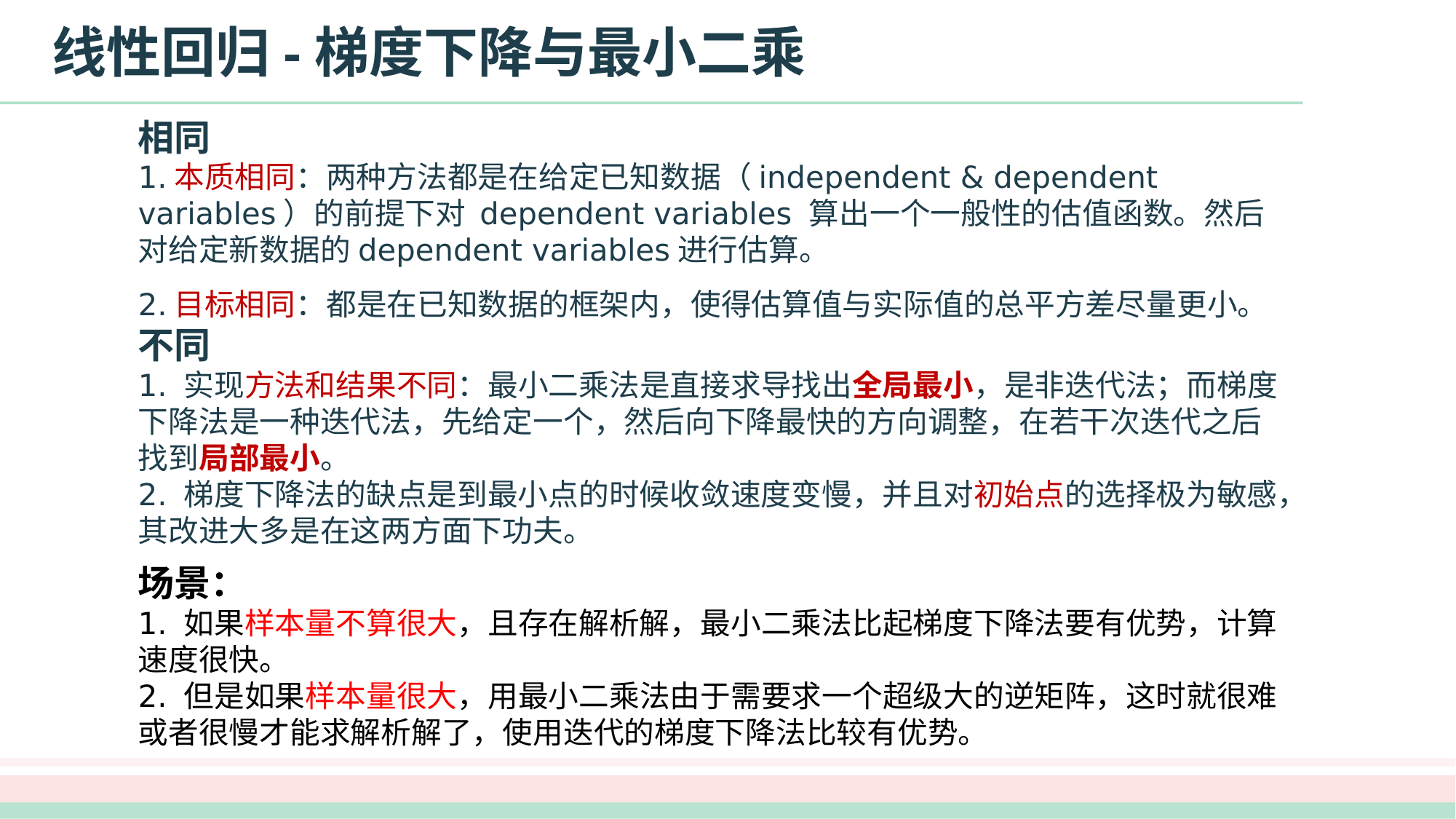

# 线性回归-梯度下降与最小二乘
相同
1.本质相同：两种方法都是在给定已知数据（independent & dependent variables）的前提下对 dependent variables 算出一个一般性的估值函数。然后对给定新数据的dependent variables进行估算。
2.目标相同：都是在已知数据的框架内，使得估算值与实际值的总平方差尽量更小。
不同
1. 实现方法和结果不同：最小二乘法是直接求导找出全局最小，是非迭代法；而梯度下降法是一种迭代法，先给定一个，然后向下降最快的方向调整，在若干次迭代之后找到局部最小。
2. 梯度下降法的缺点是到最小点的时候收敛速度变慢，并且对初始点的选择极为敏感，其改进大多是在这两方面下功夫。

场景：
1. 如果样本量不算很大，且存在解析解，最小二乘法比起梯度下降法要有优势，计算速度很快。
2. 但是如果样本量很大，用最小二乘法由于需要求一个超级大的逆矩阵，这时就很难或者很慢才能求解析解了，使用迭代的梯度下降法比较有优势。